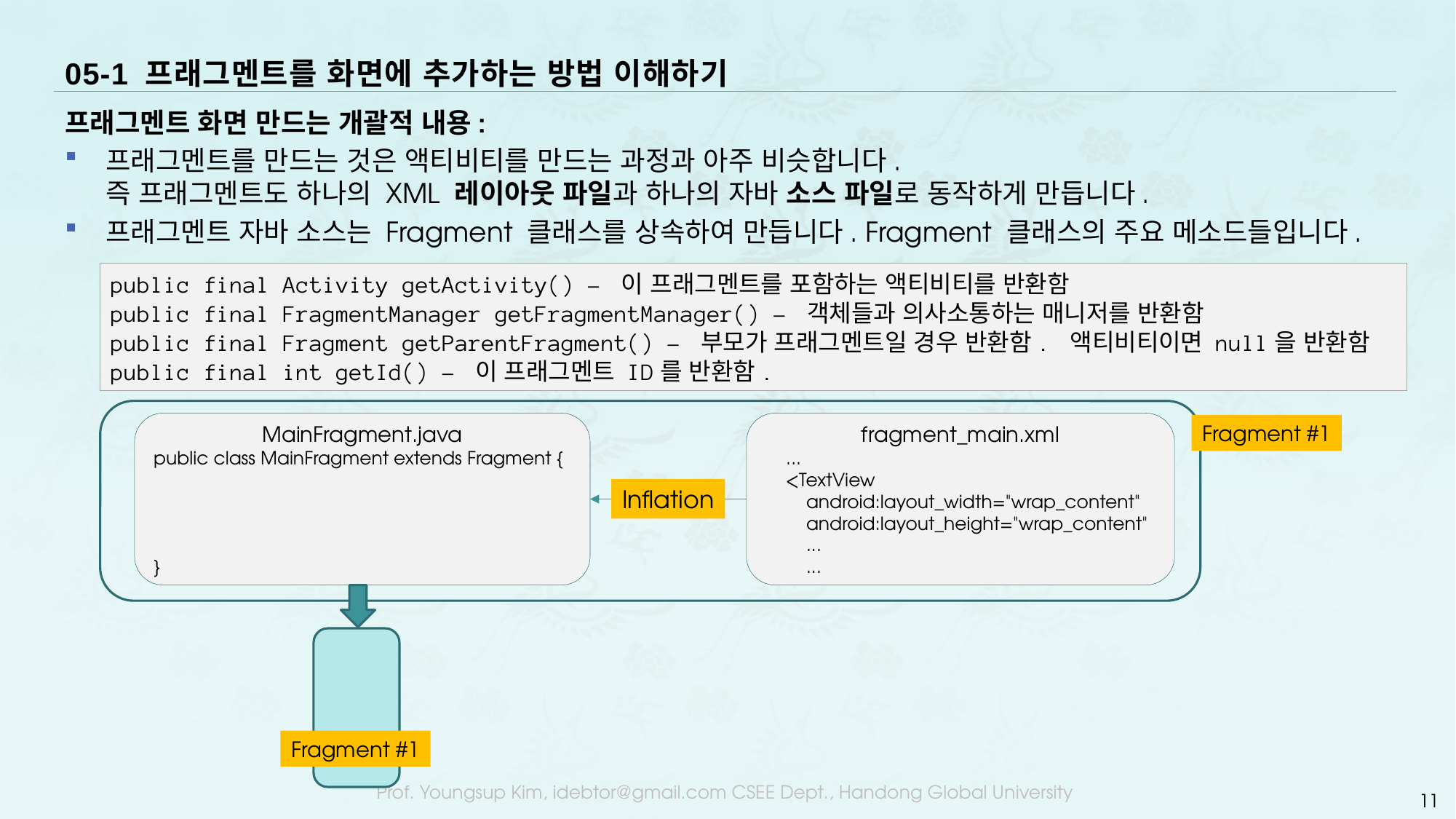

# 05-1 프래그멘트를 화면에 추가하는 방법 이해하기
프래그멘트 화면 만드는 개괄적 내용:
프래그멘트를 만드는 것은 액티비티를 만드는 과정과 아주 비슷합니다.
즉 프래그멘트도 하나의 XML 레이아웃 파일과 하나의 자바 소스 파일로 동작하게 만듭니다.
프래그멘트 자바 소스는 Fragment 클래스를 상속하여 만듭니다. Fragment 클래스의 주요 메소드들입니다.

public final Activity getActivity() – 이 프래그멘트를 포함하는 액티비티를 반환함
public final FragmentManager getFragmentManager() – 객체들과 의사소통하는 매니저를 반환함
public final Fragment getParentFragment() – 부모가 프래그멘트일 경우 반환함. 액티비티이면 null을 반환함
public final int getId() – 이 프래그멘트 ID를 반환함.

MainFragment.java
public class MainFragment extends Fragment {

}
fragment_main.xml
    ...
    <TextView
        android:layout_width="wrap_content"
        android:layout_height="wrap_content"
        ...
        ...
Fragment #1
Inflation

Fragment #1
11